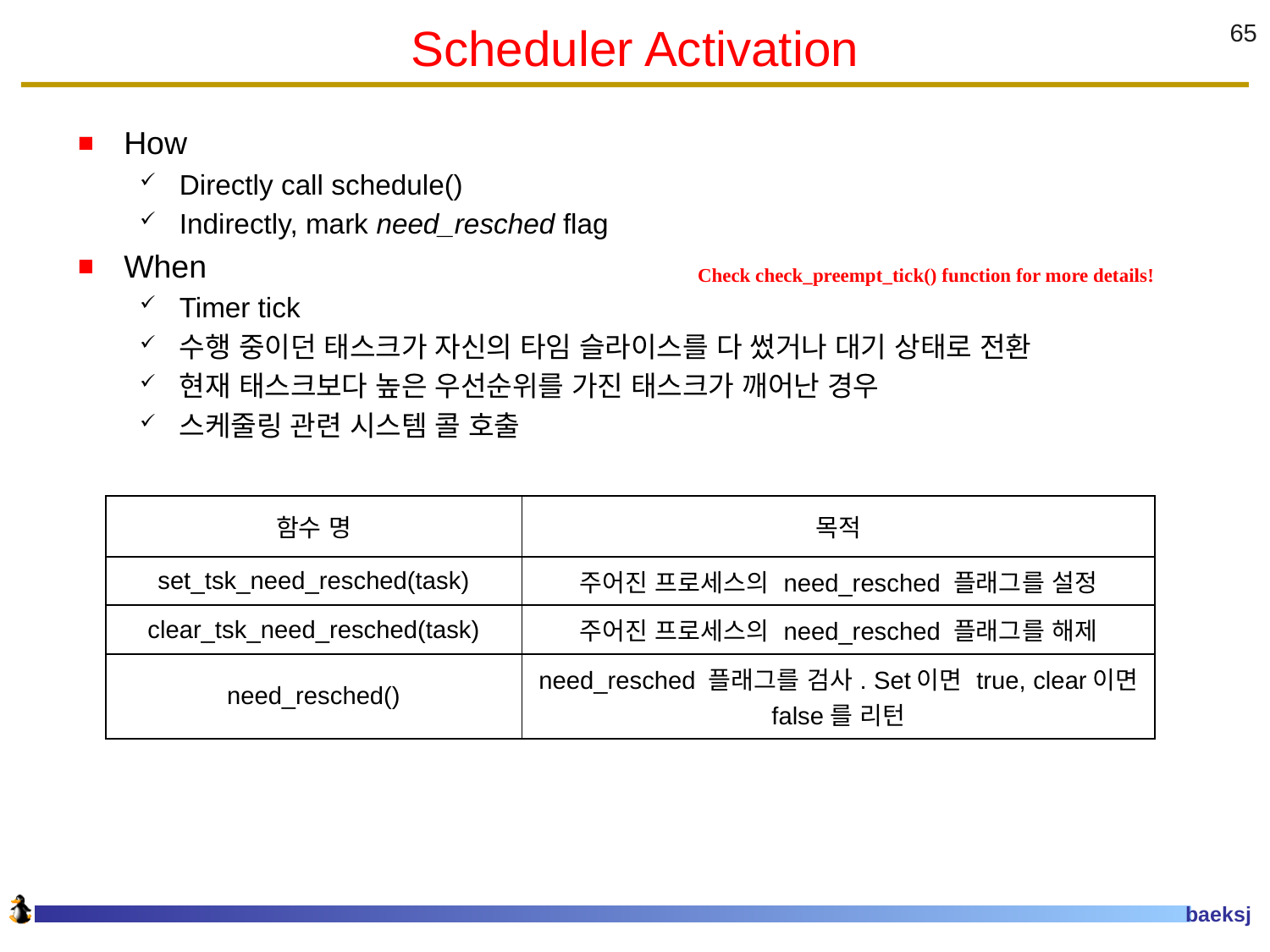

# Scheduler Activation
65
How
Directly call schedule()
Indirectly, mark need_resched flag
When
Timer tick
수행 중이던 태스크가 자신의 타임 슬라이스를 다 썼거나 대기 상태로 전환
현재 태스크보다 높은 우선순위를 가진 태스크가 깨어난 경우
스케줄링 관련 시스템 콜 호출

Check check_preempt_tick() function for more details!

| 함수 명 | 목적 |
| --- | --- |
| set\_tsk\_need\_resched(task) | 주어진 프로세스의 need\_resched 플래그를 설정 |
| clear\_tsk\_need\_resched(task) | 주어진 프로세스의 need\_resched 플래그를 해제 |
| need\_resched() | need\_resched 플래그를 검사. Set이면 true, clear이면 false를 리턴 |